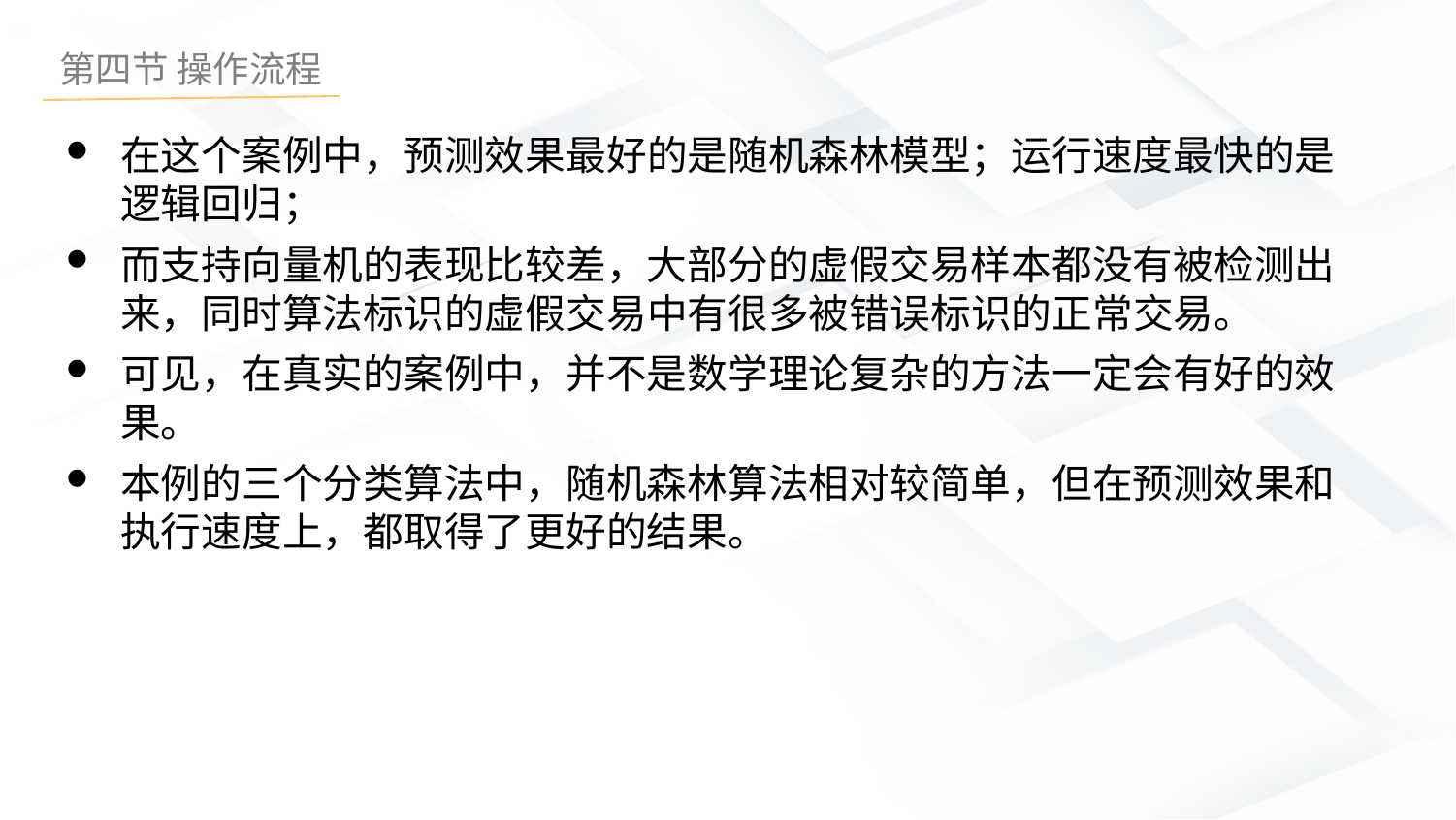

在这个案例中，预测效果最好的是随机森林模型；运行速度最快的是逻辑回归；
而支持向量机的表现比较差，大部分的虚假交易样本都没有被检测出来，同时算法标识的虚假交易中有很多被错误标识的正常交易。
可见，在真实的案例中，并不是数学理论复杂的方法一定会有好的效果。
本例的三个分类算法中，随机森林算法相对较简单，但在预测效果和执行速度上，都取得了更好的结果。